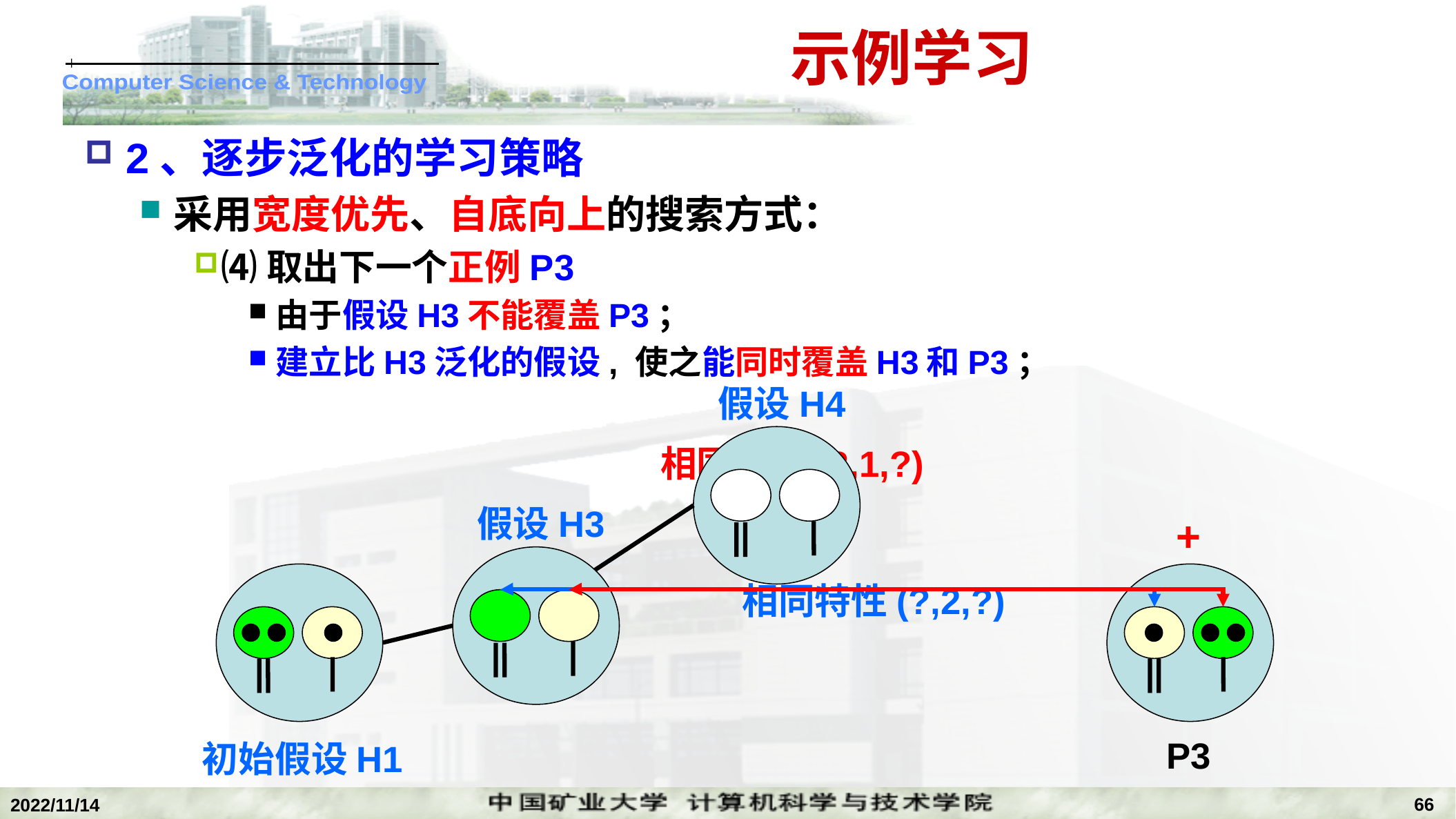

# 示例学习
2、逐步泛化的学习策略
采用宽度优先、自底向上的搜索方式：
⑷取出下一个正例P3
由于假设H3不能覆盖P3；
建立比H3泛化的假设, 使之能同时覆盖H3和P3；

假设H4

相同特性(?,1,?)
假设H3
+

初始假设H1

相同特性(?,2,?)

P3
66
2022/11/14